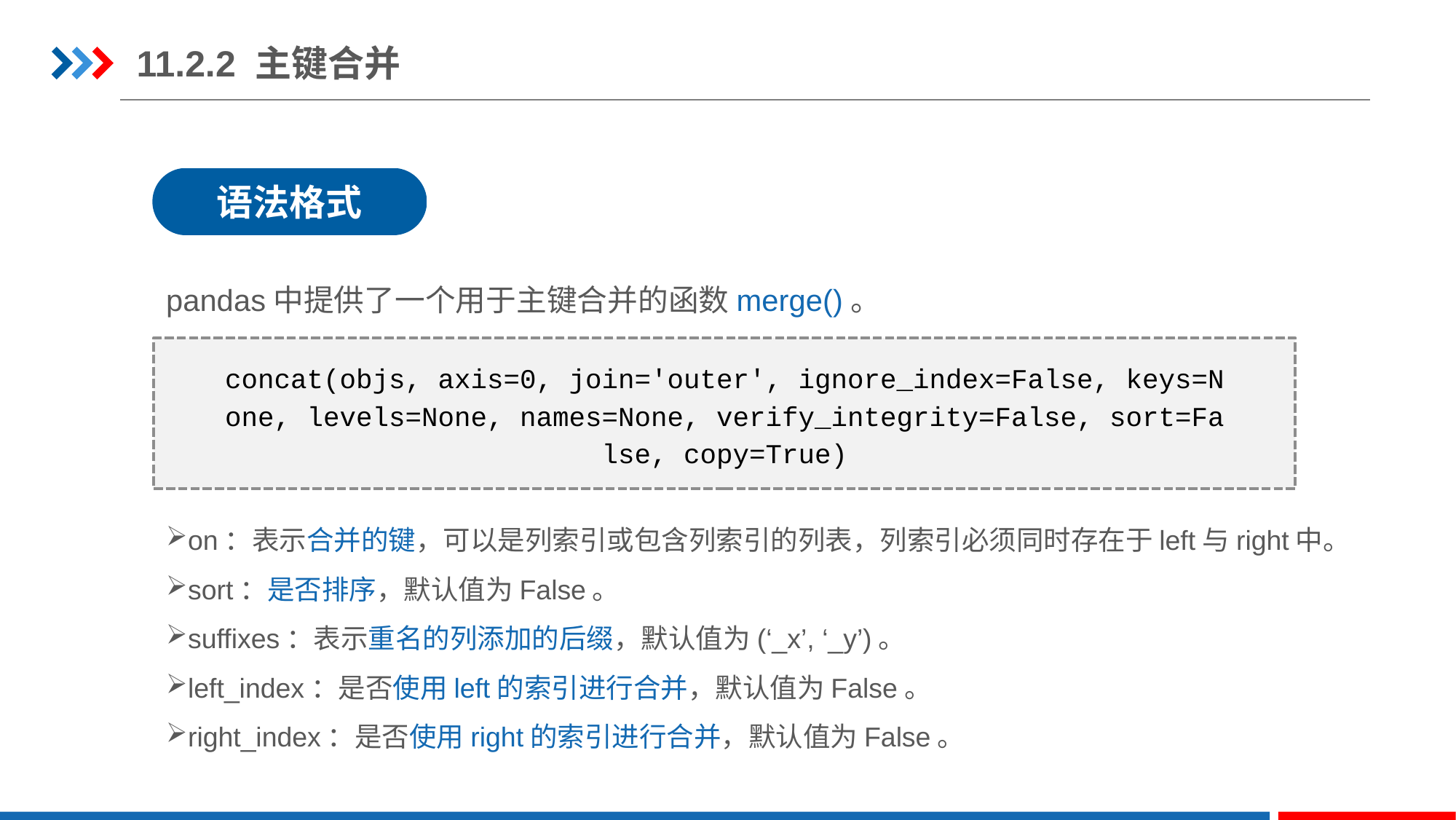

11.2.2 主键合并
语法格式
pandas中提供了一个用于主键合并的函数merge()。

concat(objs, axis=0, join='outer', ignore_index=False, keys=None, levels=None, names=None, verify_integrity=False, sort=False, copy=True)
on：表示合并的键，可以是列索引或包含列索引的列表，列索引必须同时存在于left与right中。
sort：是否排序，默认值为False。
suffixes：表示重名的列添加的后缀，默认值为(‘_x’, ‘_y’)。
left_index：是否使用left的索引进行合并，默认值为False。
right_index：是否使用right的索引进行合并，默认值为False。